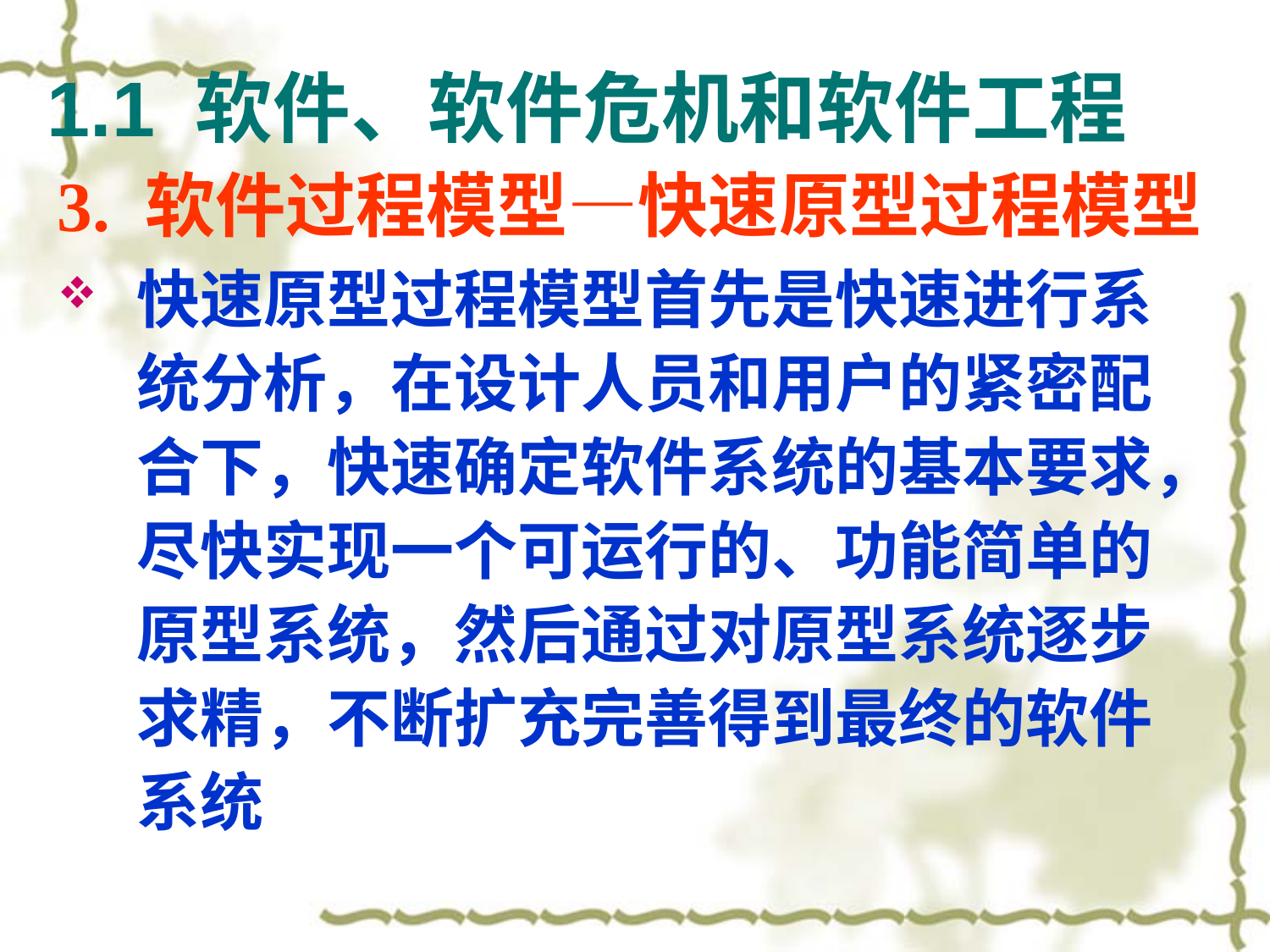

# 1.1 软件、软件危机和软件工程
3. 软件过程模型—快速原型过程模型
快速原型过程模型首先是快速进行系统分析，在设计人员和用户的紧密配合下，快速确定软件系统的基本要求，尽快实现一个可运行的、功能简单的原型系统，然后通过对原型系统逐步求精，不断扩充完善得到最终的软件系统